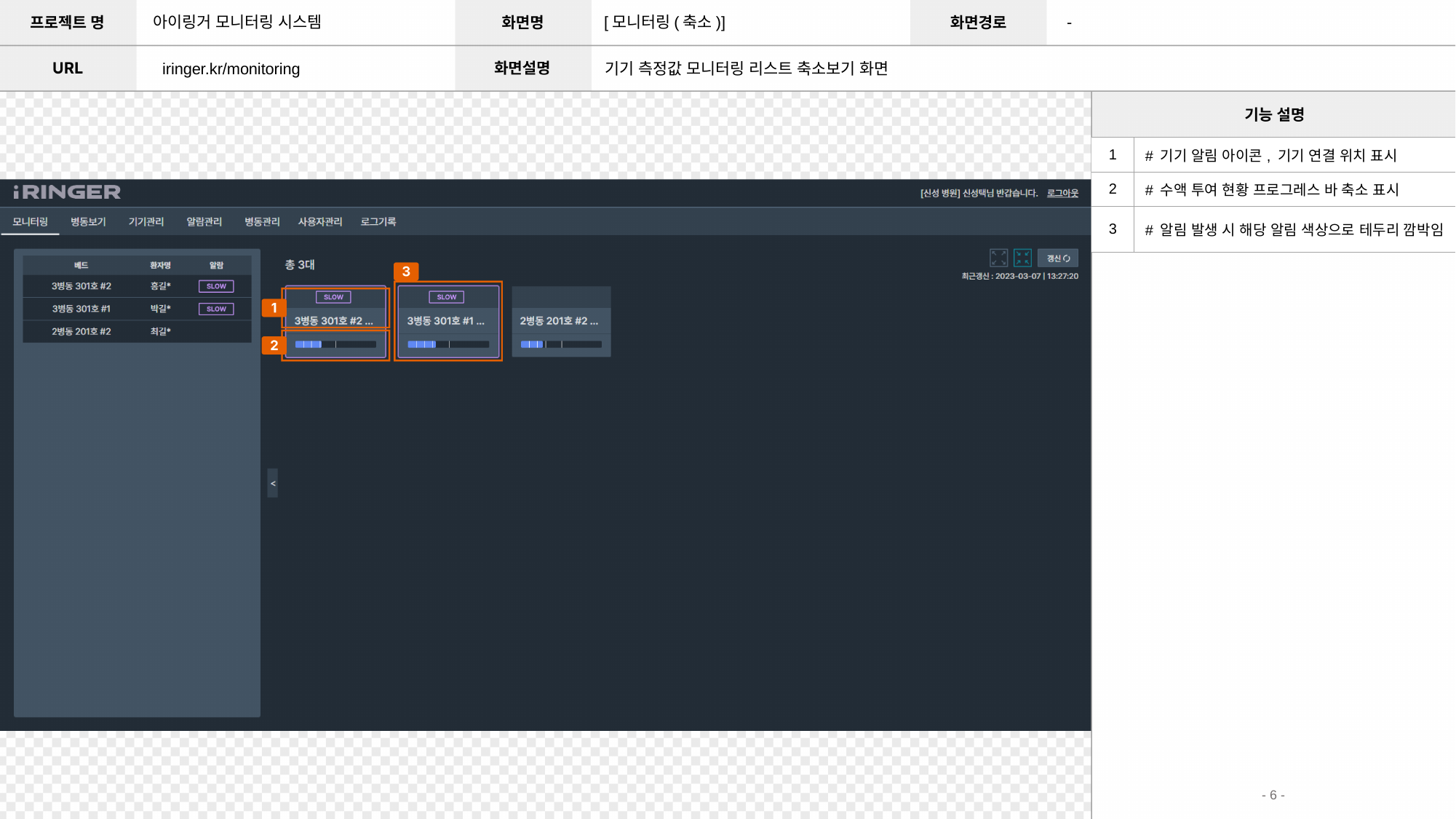

아이링거 모니터링 시스템
[모니터링(축소)]
-
iringer.kr/monitoring
기기 측정값 모니터링 리스트 축소보기 화면
| 1 | # 기기 알림 아이콘, 기기 연결 위치 표시 |
| --- | --- |
| 2 | # 수액 투여 현황 프로그레스 바 축소 표시 |
| 3 | # 알림 발생 시 해당 알림 색상으로 테두리 깜박임 |
- 6 -